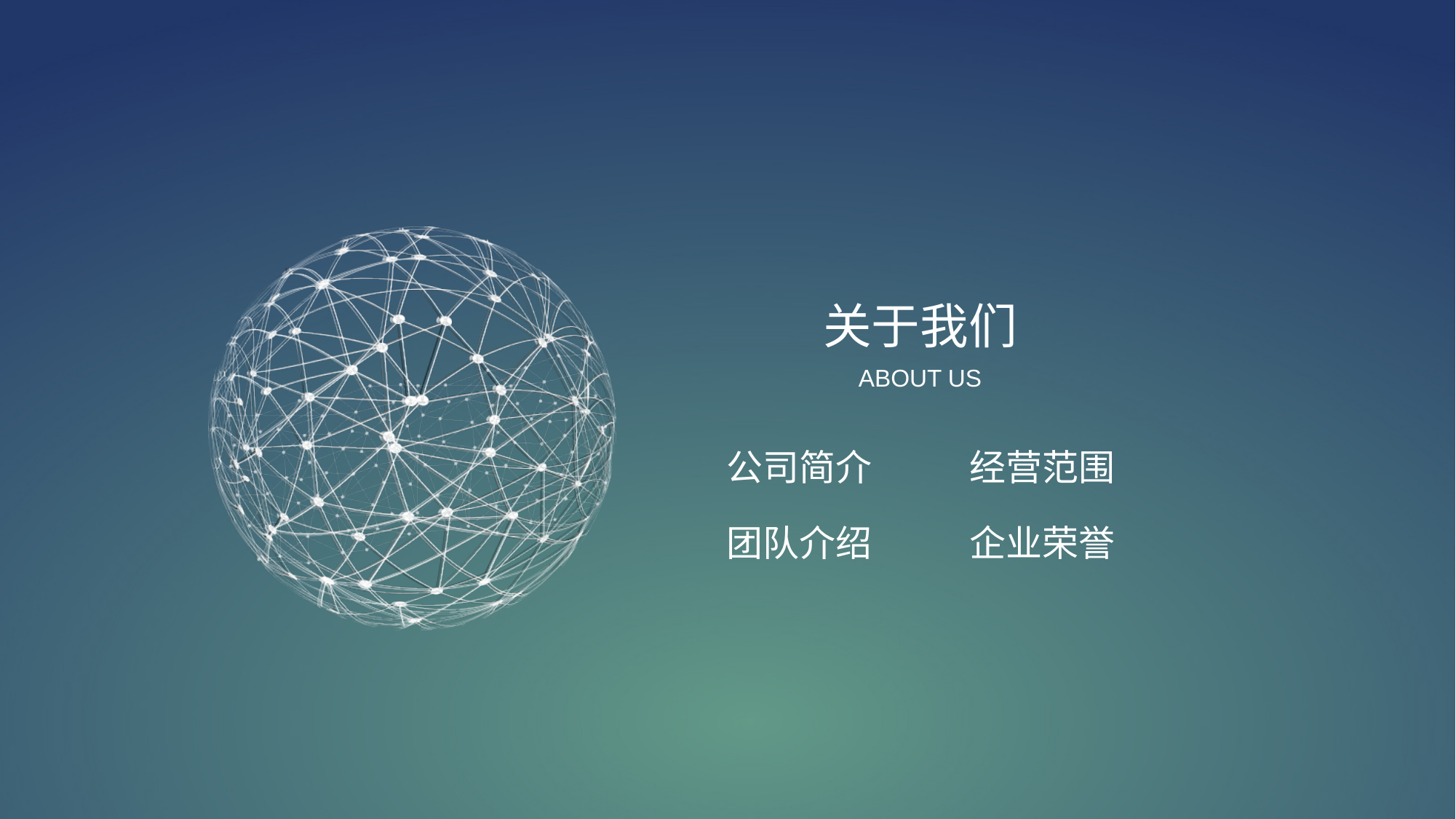

关于我们
ABOUT US
公司简介
经营范围
团队介绍
企业荣誉